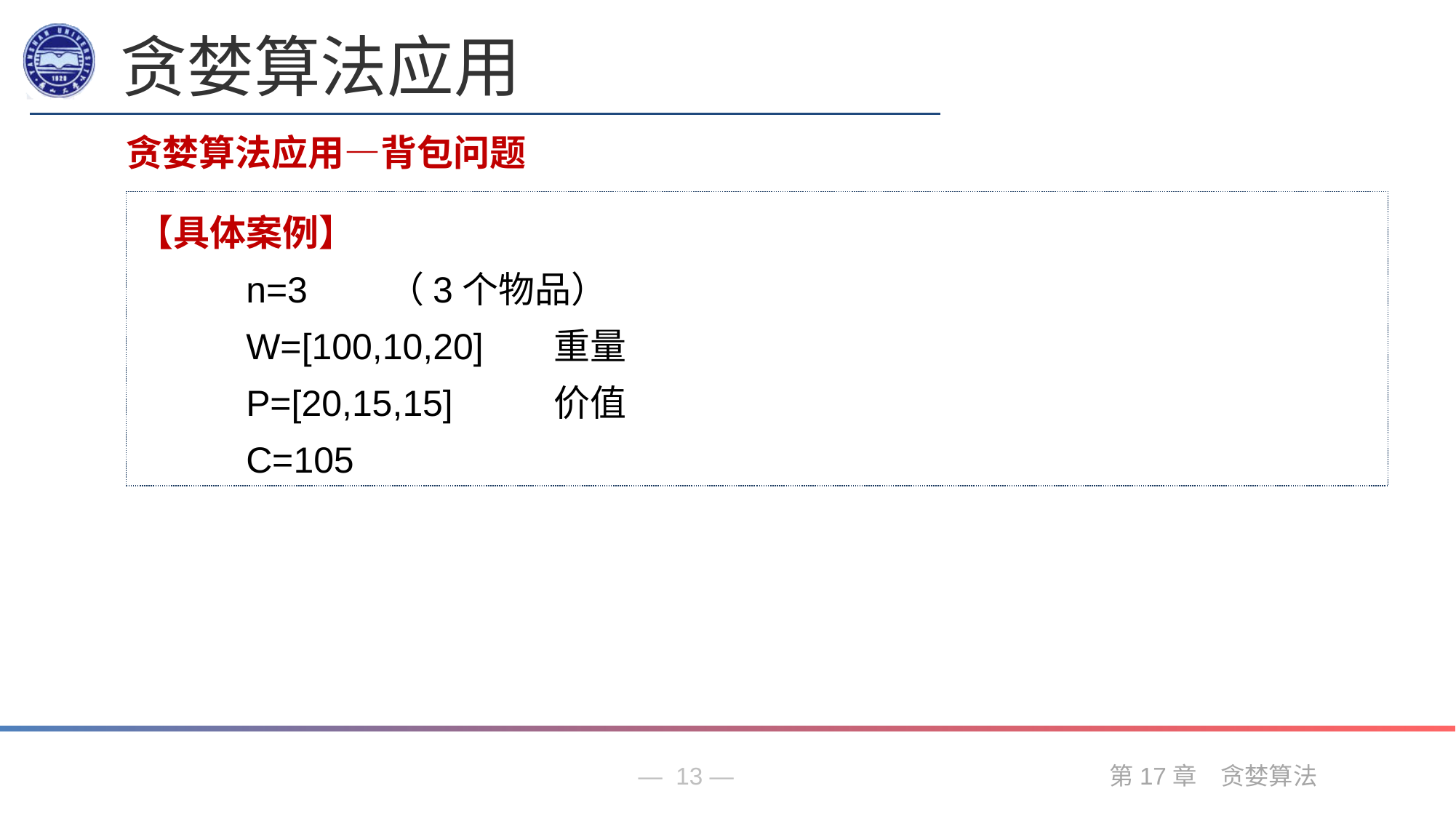

贪婪算法应用
贪婪算法应用—背包问题
【具体案例】
n=3       （3个物品）
W=[100,10,20]      重量
P=[20,15,15]         价值
C=105